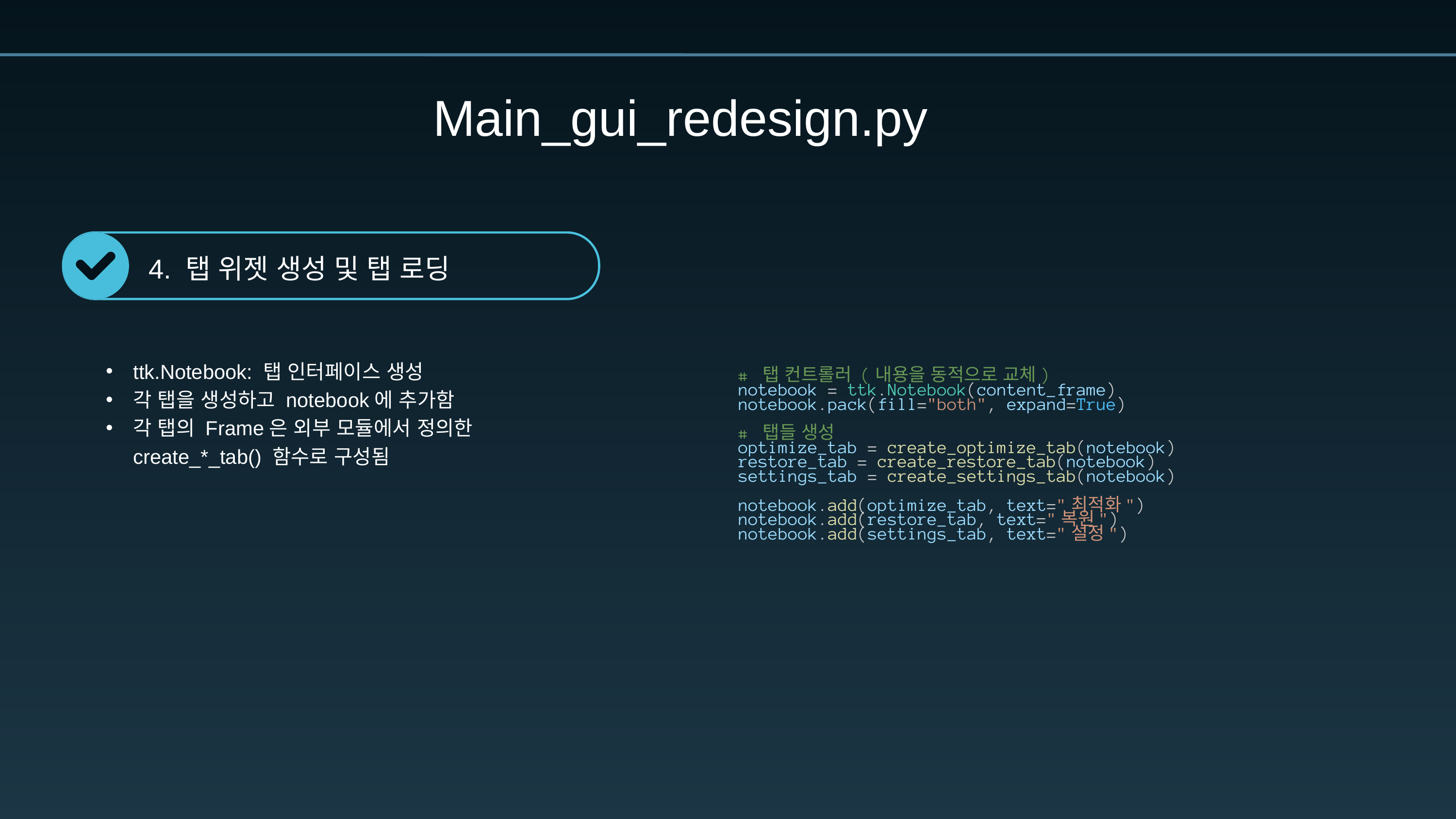

Main_gui_redesign.py

4. 탭 위젯 생성 및 탭 로딩
ttk.Notebook: 탭 인터페이스 생성
각 탭을 생성하고 notebook에 추가함
각 탭의 Frame은 외부 모듈에서 정의한 create_*_tab() 함수로 구성됨
    # 탭 컨트롤러 (내용을 동적으로 교체)
    notebook = ttk.Notebook(content_frame)
    notebook.pack(fill="both", expand=True)
    # 탭들 생성
    optimize_tab = create_optimize_tab(notebook)
    restore_tab = create_restore_tab(notebook)
    settings_tab = create_settings_tab(notebook)
    notebook.add(optimize_tab, text="최적화")
    notebook.add(restore_tab, text="복원")
    notebook.add(settings_tab, text="설정")